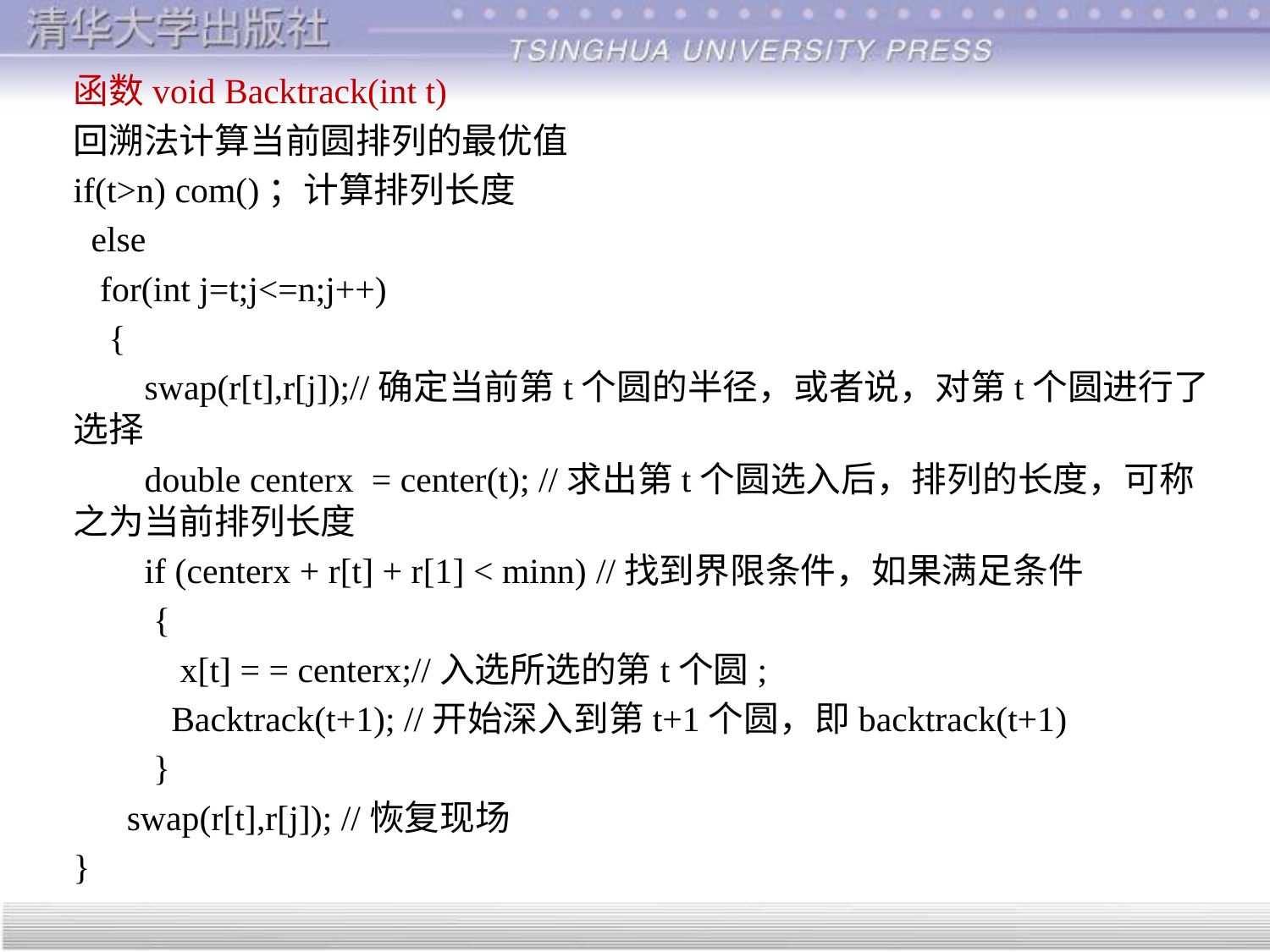

函数void Backtrack(int t)
回溯法计算当前圆排列的最优值
if(t>n) com()；计算排列长度
  else
   for(int j=t;j<=n;j++)
    {
        swap(r[t],r[j]);//确定当前第t个圆的半径，或者说，对第t个圆进行了选择
        double centerx  = center(t); //求出第t个圆选入后，排列的长度，可称之为当前排列长度
        if (centerx + r[t] + r[1] < minn) //找到界限条件，如果满足条件
         {
            x[t] = = centerx;//入选所选的第t个圆;
           Backtrack(t+1); //开始深入到第t+1个圆，即backtrack(t+1)
         }
      swap(r[t],r[j]); //恢复现场
}